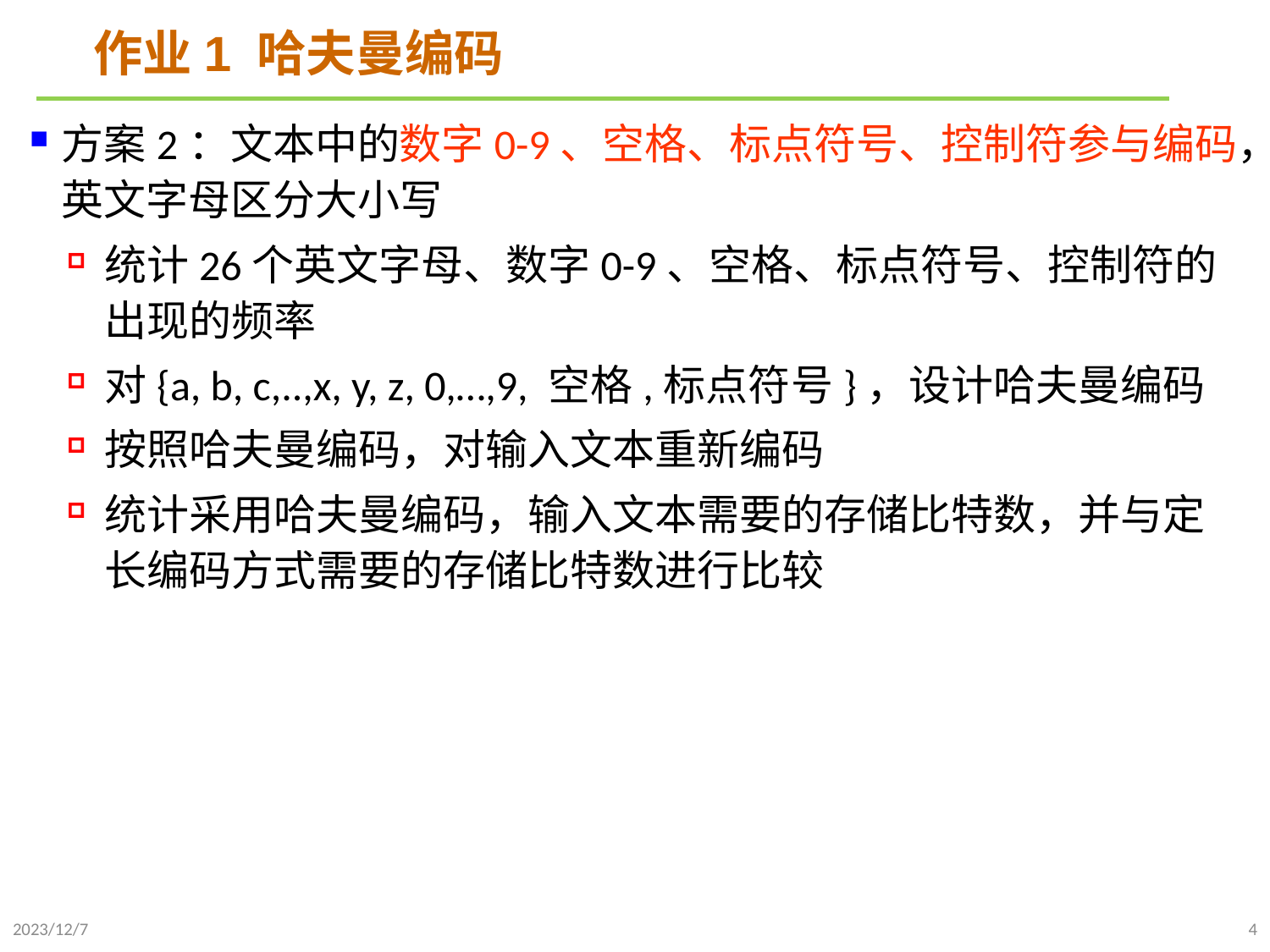

# 作业1 哈夫曼编码
方案2：文本中的数字0-9、空格、标点符号、控制符参与编码，英文字母区分大小写
统计26个英文字母、数字0-9、空格、标点符号、控制符的出现的频率
对{a, b, c,..,x, y, z, 0,…,9, 空格,标点符号}，设计哈夫曼编码
按照哈夫曼编码，对输入文本重新编码
统计采用哈夫曼编码，输入文本需要的存储比特数，并与定长编码方式需要的存储比特数进行比较

2023/12/7
4